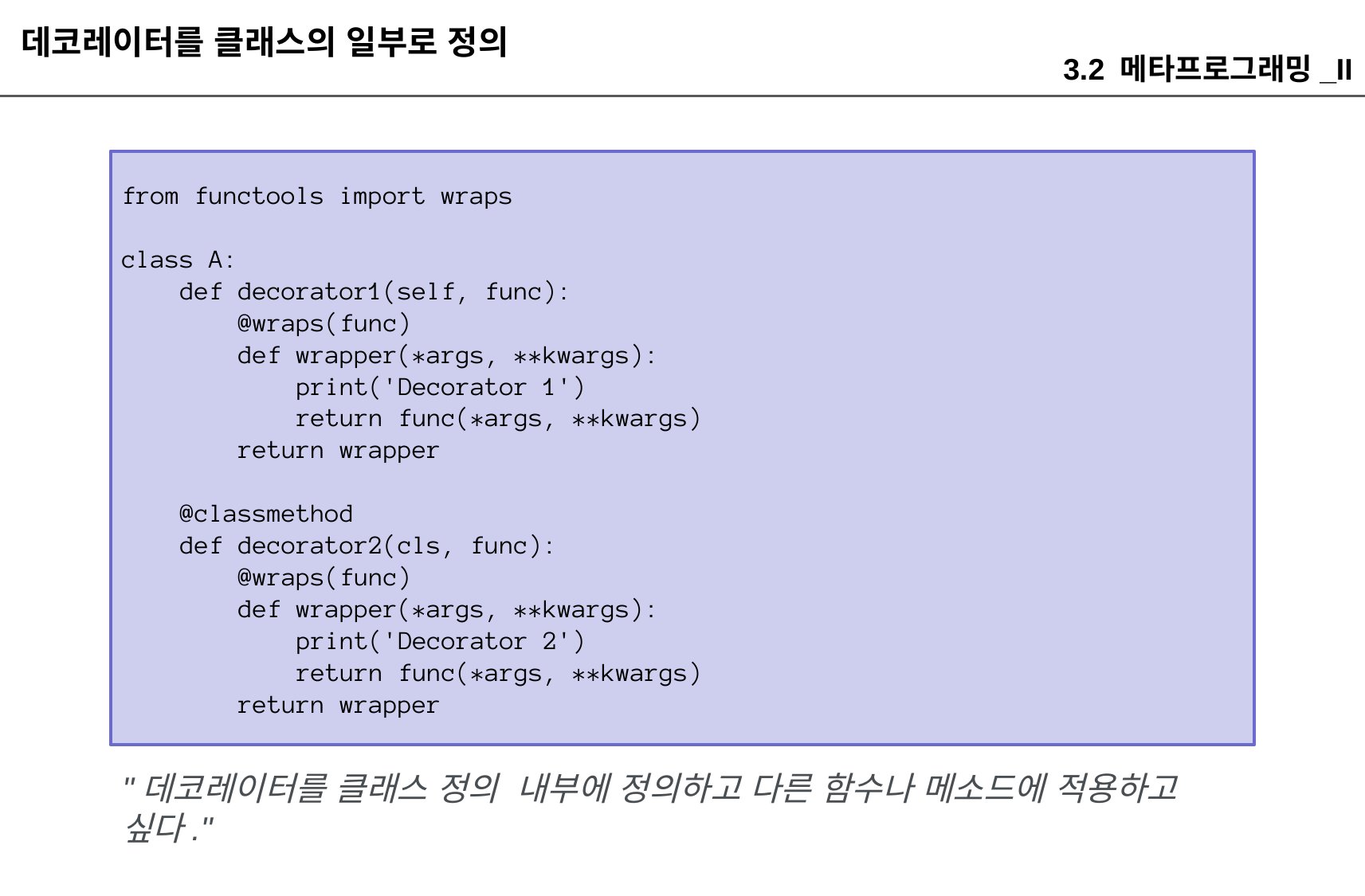

데코레이터를 클래스의 일부로 정의
3.2 메타프로그래밍_II
from functools import wraps

class A:
    def decorator1(self, func):
        @wraps(func)
        def wrapper(*args, **kwargs):
            print('Decorator 1')
            return func(*args, **kwargs)
        return wrapper

    @classmethod
    def decorator2(cls, func):
        @wraps(func)
        def wrapper(*args, **kwargs):
            print('Decorator 2')
            return func(*args, **kwargs)
        return wrapper
"데코레이터를 클래스 정의  내부에 정의하고 다른 함수나 메소드에 적용하고 싶다."